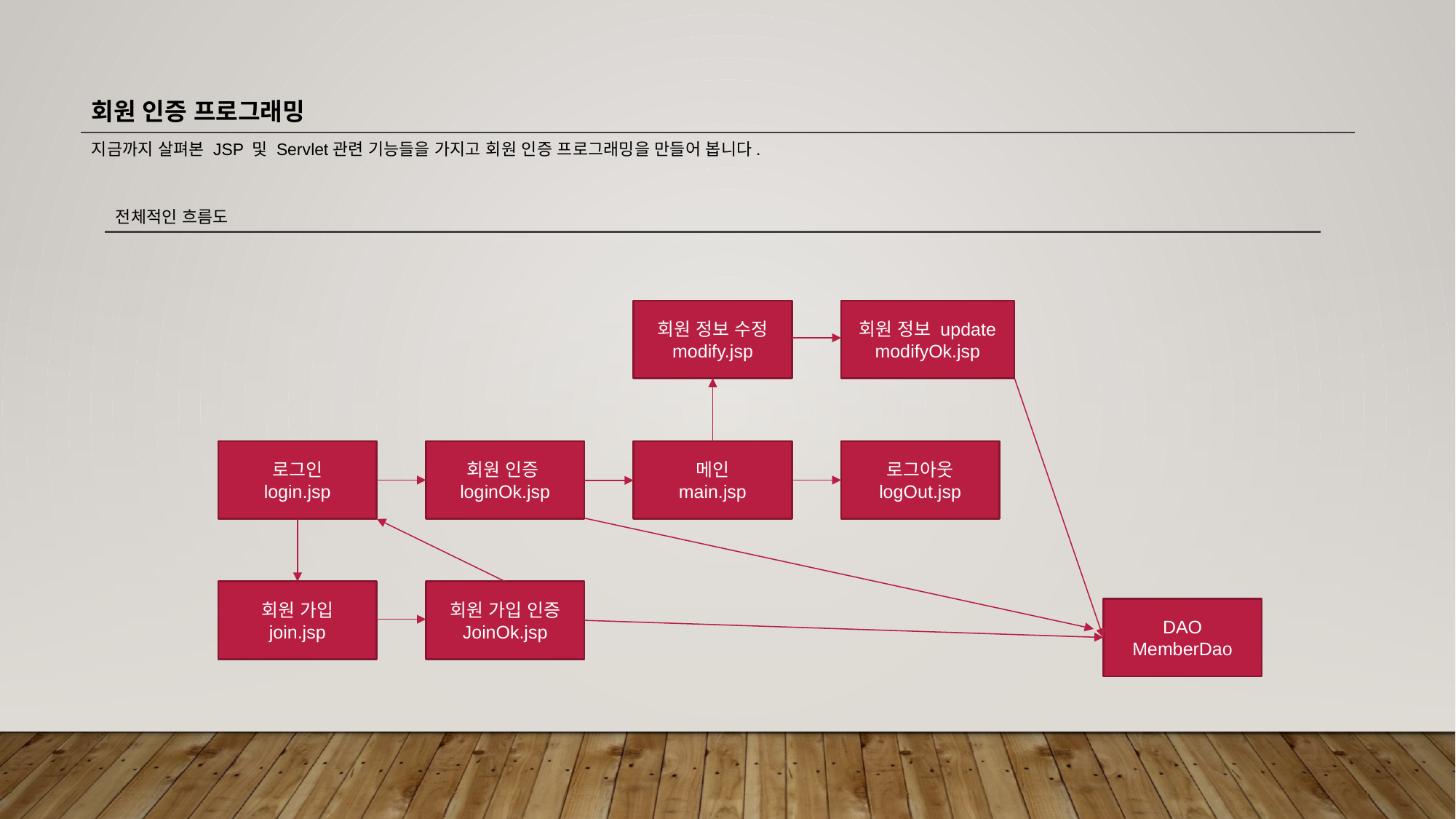

회원 인증 프로그래밍
지금까지 살펴본 JSP 및 Servlet관련 기능들을 가지고 회원 인증 프로그래밍을 만들어 봅니다.
전체적인 흐름도
회원 정보 수정
modify.jsp
회원 정보 update
modifyOk.jsp
로그인
login.jsp
회원 인증loginOk.jsp
메인
main.jsp
로그아웃
logOut.jsp
회원 가입
join.jsp
회원 가입 인증
JoinOk.jsp
DAO
MemberDao